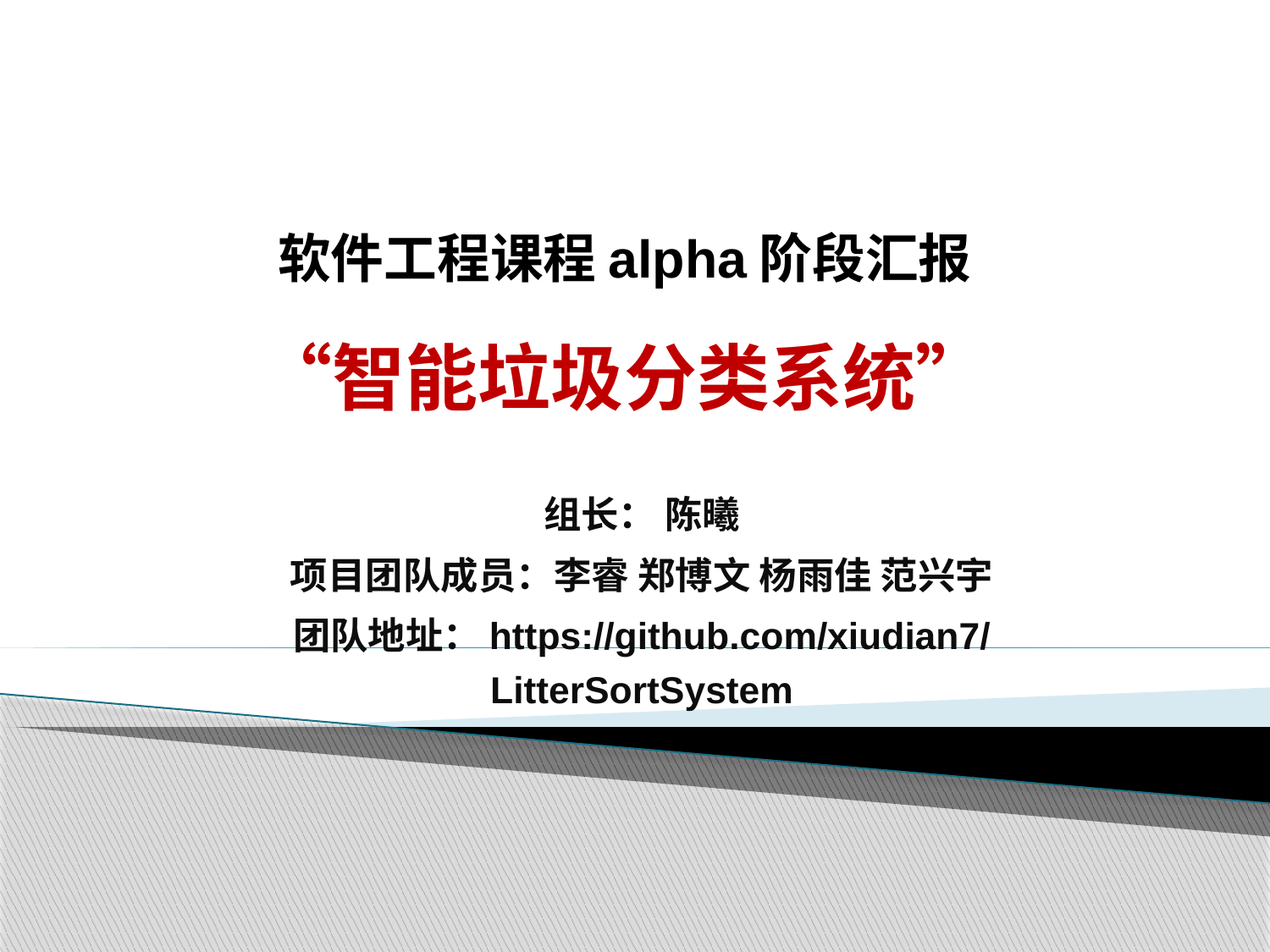

# 软件工程课程alpha阶段汇报 “智能垃圾分类系统”
组长： 陈曦
项目团队成员：李睿 郑博文 杨雨佳 范兴宇
团队地址：https://github.com/xiudian7/LitterSortSystem